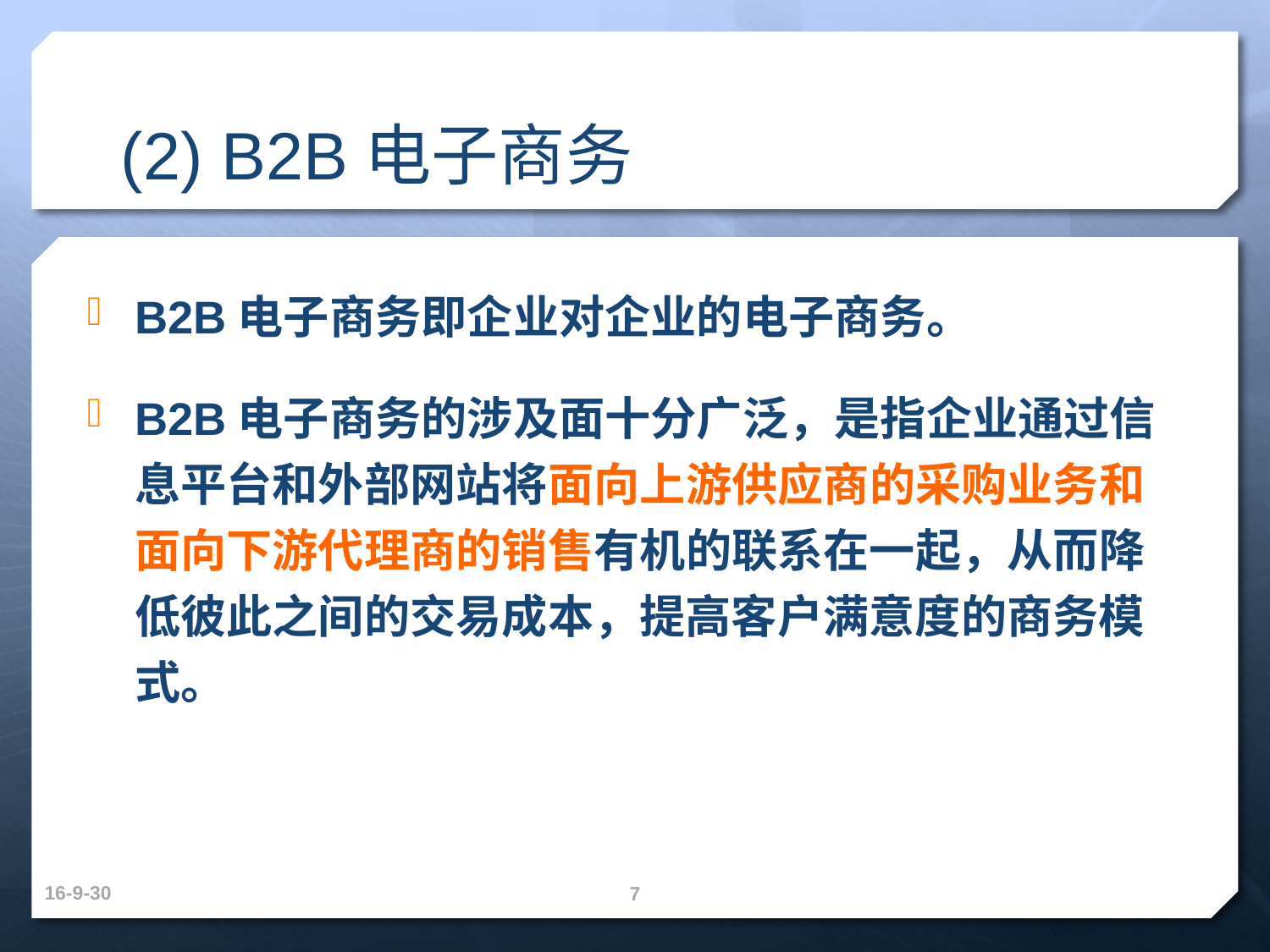

# (2) B2B电子商务
B2B电子商务即企业对企业的电子商务。
B2B电子商务的涉及面十分广泛，是指企业通过信息平台和外部网站将面向上游供应商的采购业务和面向下游代理商的销售有机的联系在一起，从而降低彼此之间的交易成本，提高客户满意度的商务模式。
16-9-30
7